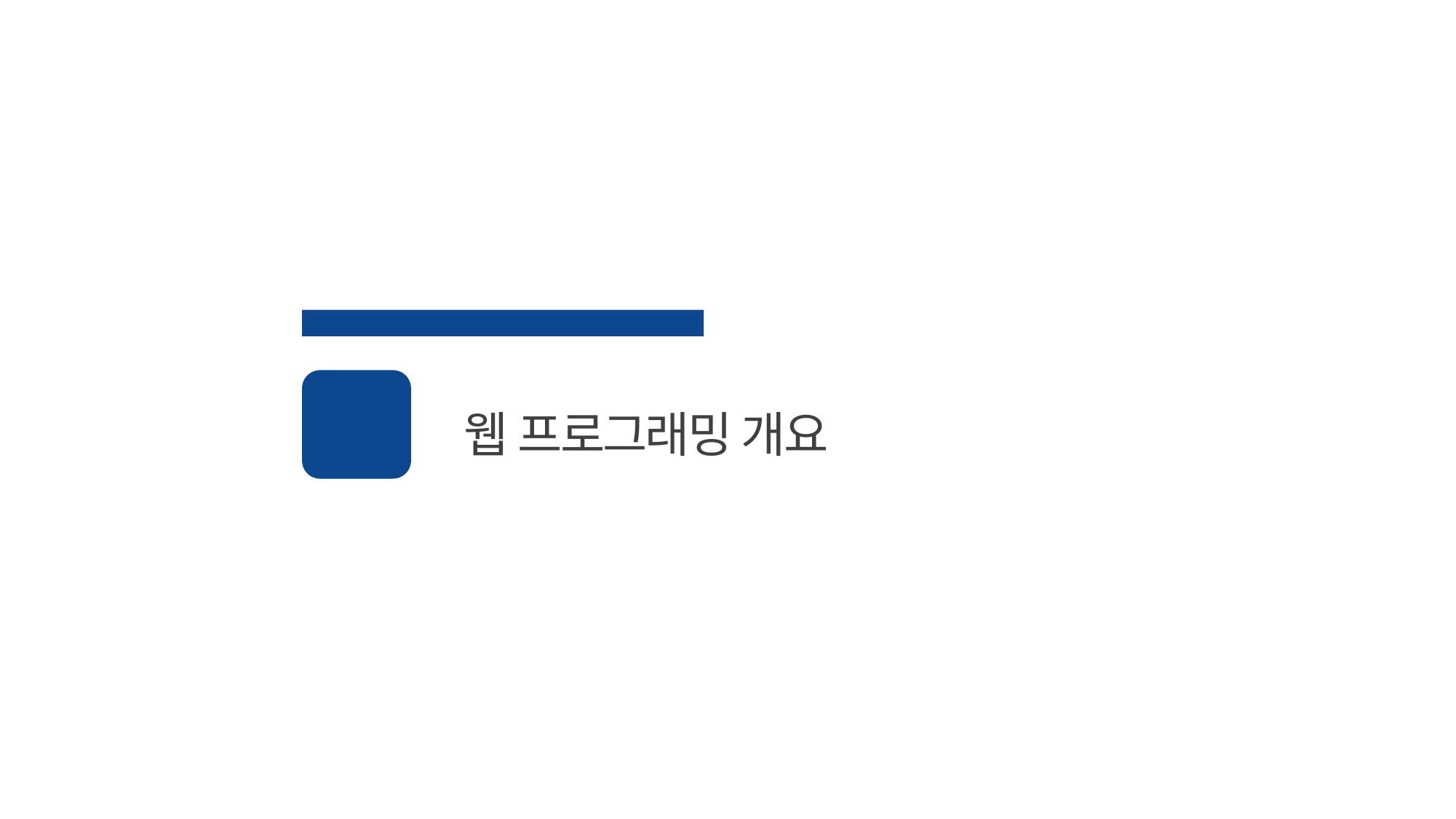

2021 핀테크 아카데미
웹 프로그래밍 개요
01